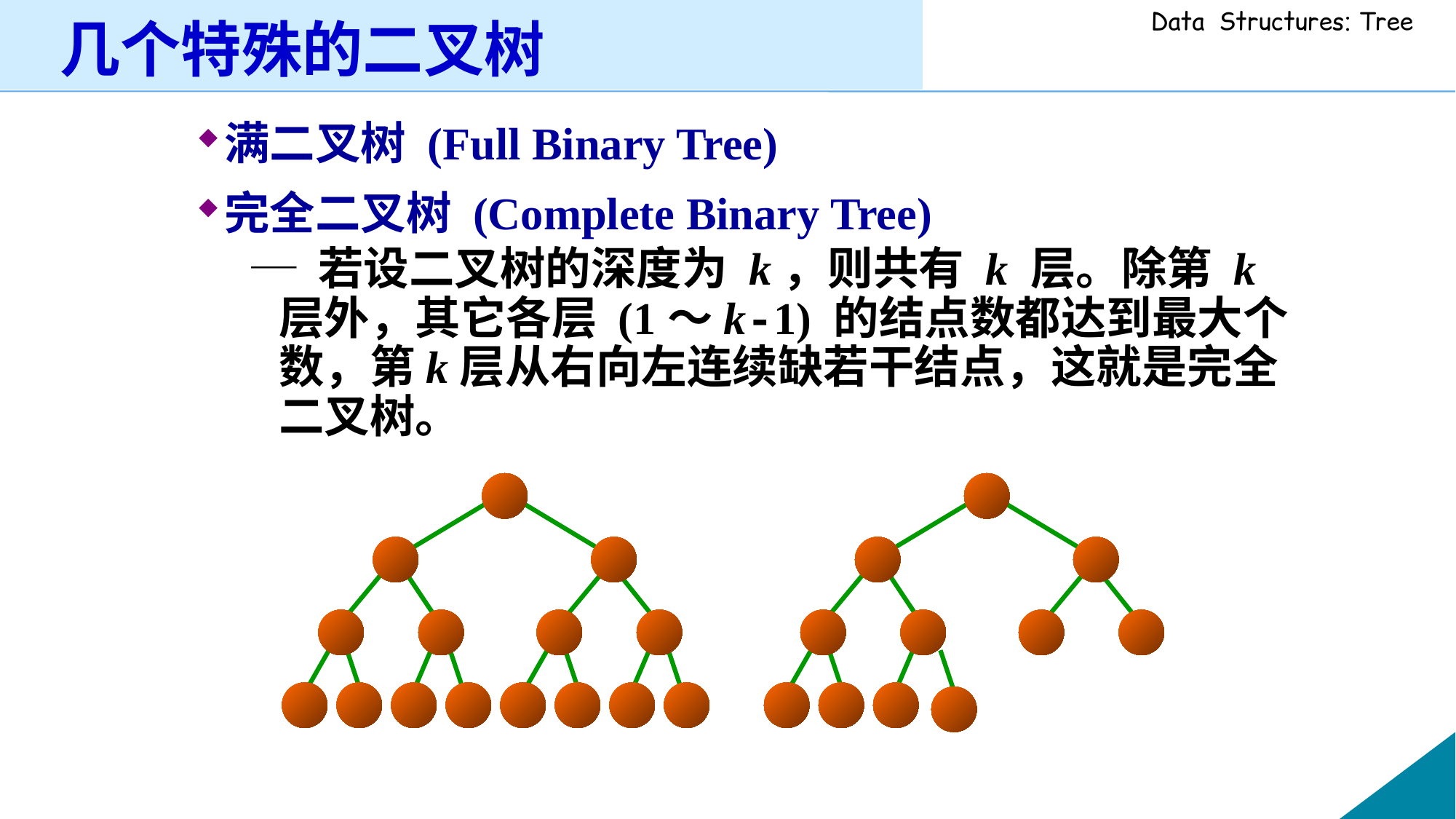

# 几个特殊的二叉树
满二叉树 (Full Binary Tree)
完全二叉树 (Complete Binary Tree)
─ 若设二叉树的深度为 k，则共有 k 层。除第 k 层外，其它各层 (1～k-1) 的结点数都达到最大个数，第k层从右向左连续缺若干结点，这就是完全二叉树。